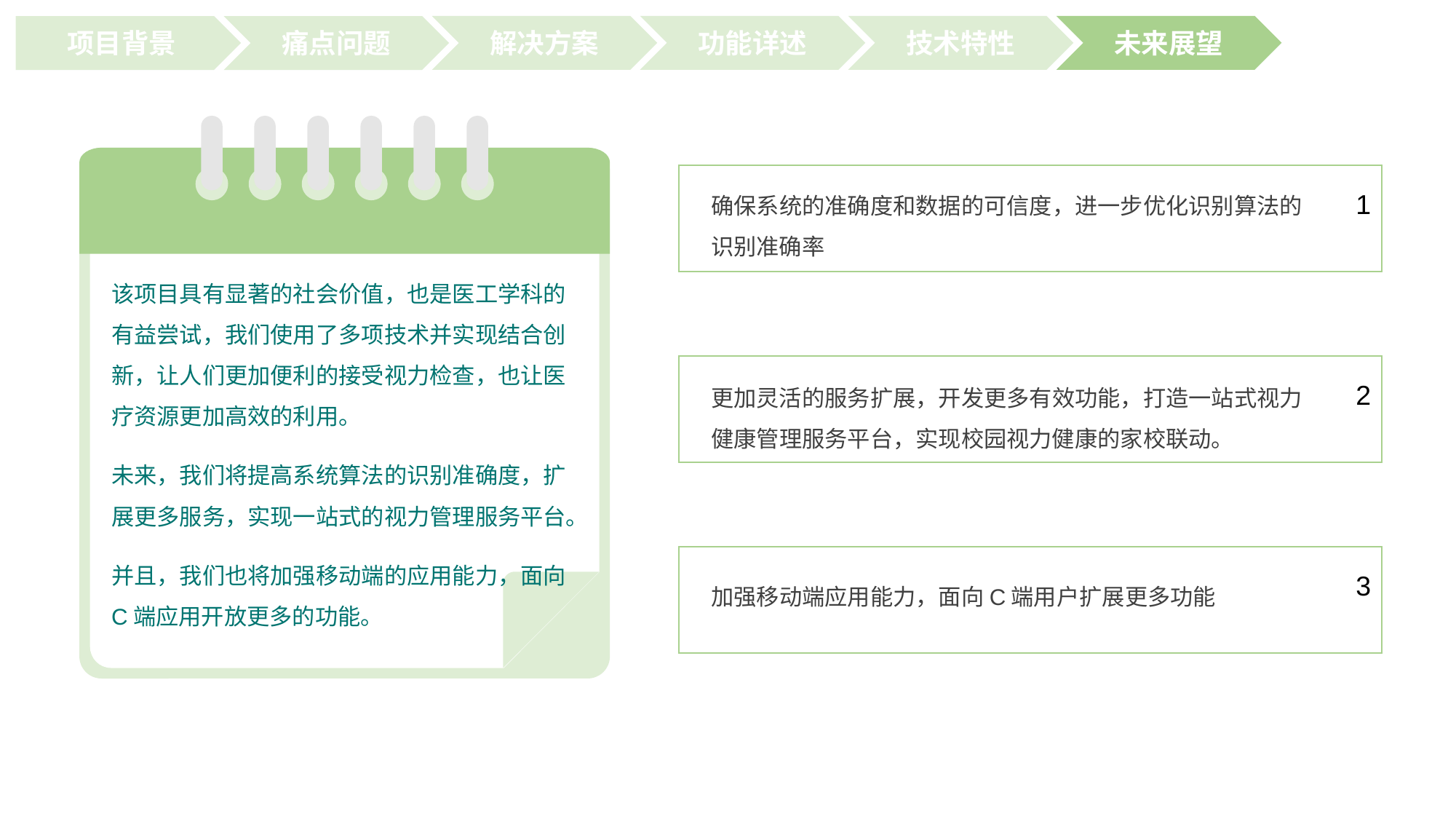

功能详述
技术特性
未来展望
解决方案
项目背景
痛点问题

该项目具有显著的社会价值，也是医工学科的有益尝试，我们使用了多项技术并实现结合创新，让人们更加便利的接受视力检查，也让医疗资源更加高效的利用。
未来，我们将提高系统算法的识别准确度，扩展更多服务，实现一站式的视力管理服务平台。
并且，我们也将加强移动端的应用能力，面向C端应用开放更多的功能。

1
确保系统的准确度和数据的可信度，进一步优化识别算法的识别准确率
2
更加灵活的服务扩展，开发更多有效功能，打造一站式视力健康管理服务平台，实现校园视力健康的家校联动。
3
加强移动端应用能力，面向C端用户扩展更多功能